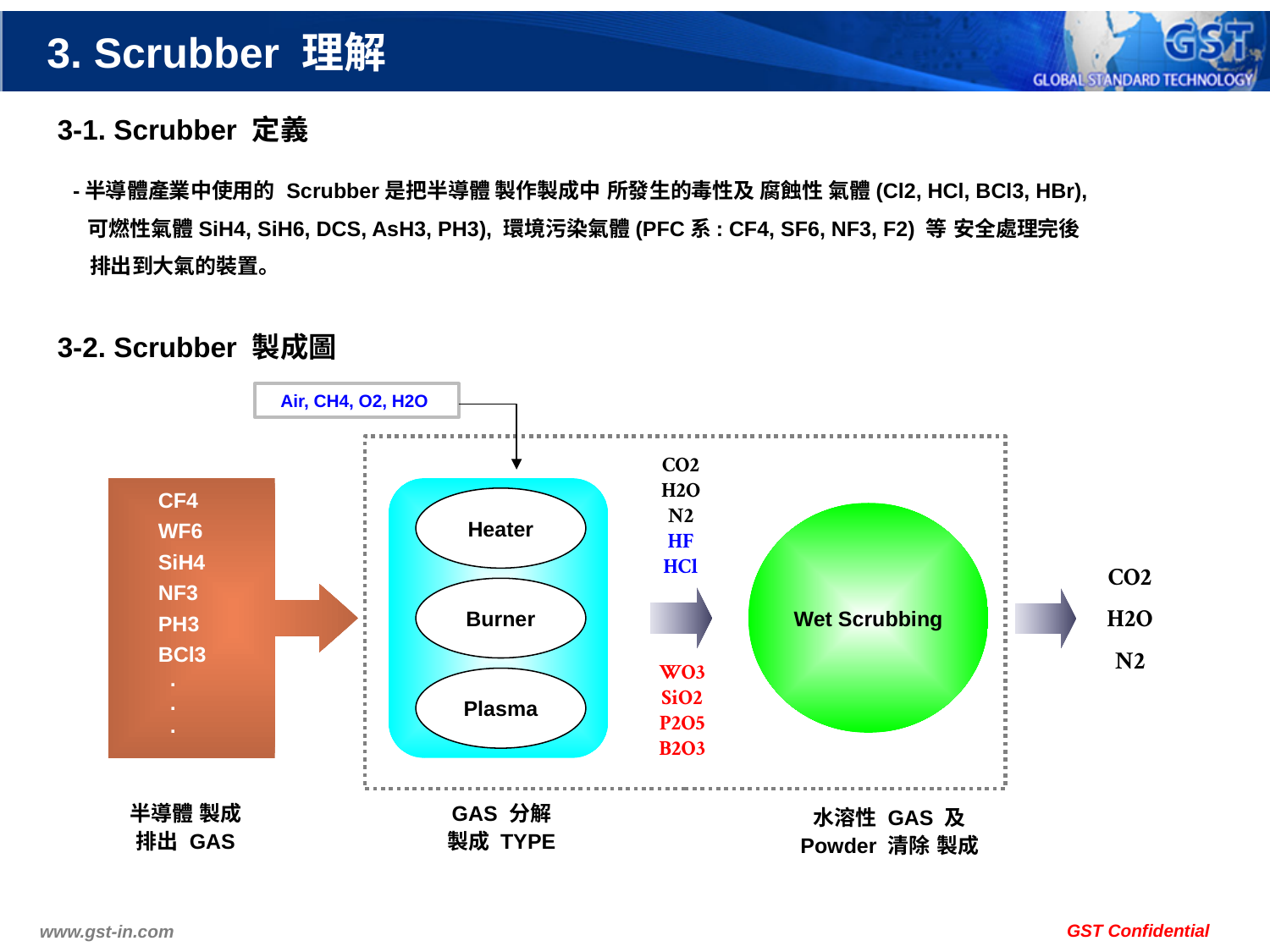

# 3. Scrubber 理解
3-1. Scrubber 定義
-半導體產業中使用的 Scrubber是把半導體 製作製成中 所發生的毒性及 腐蝕性 氣體(Cl2, HCl, BCl3, HBr),
  可燃性氣體SiH4, SiH6, DCS, AsH3, PH3), 環境污染氣體(PFC系: CF4, SF6, NF3, F2) 等 安全處理完後
  排出到大氣的裝置。

3-2. Scrubber 製成圖
Air, CH4, O2, H2O

CO2
H2O
N2
HF
HCl

CF4
WF6
SiH4
NF3
PH3
BCl3
  .
  .
  .
Heater
Wet Scrubbing
CO2
H2O
N2
Burner

WO3
SiO2
P2O5
B2O3
Plasma
半導體 製成
排出 GAS
GAS 分解
製成 TYPE
水溶性 GAS 及
Powder 清除 製成